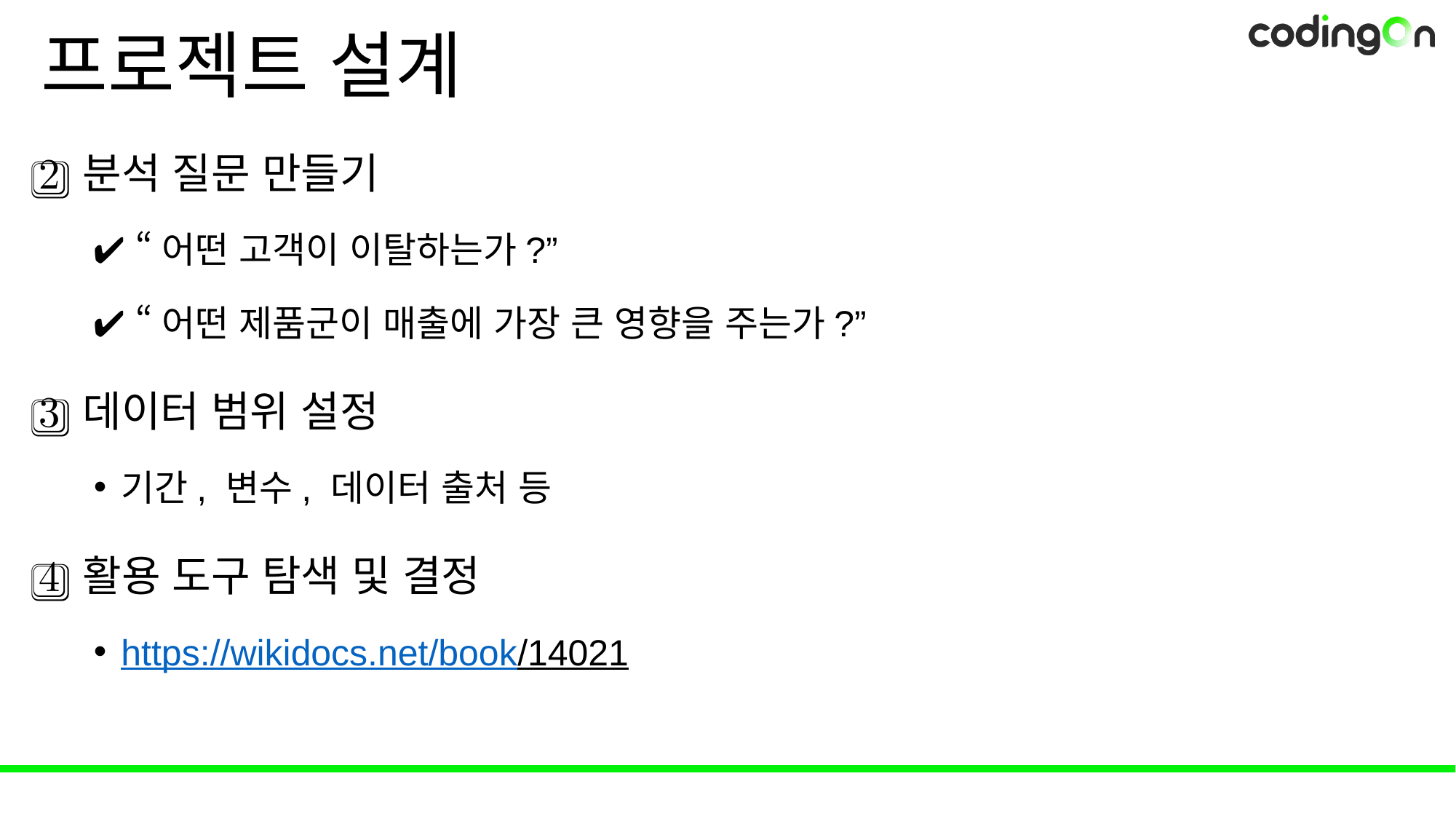

# 프로젝트 설계
2️⃣ 분석 질문 만들기
✔️ “어떤 고객이 이탈하는가?”
✔️ “어떤 제품군이 매출에 가장 큰 영향을 주는가?”
3️⃣ 데이터 범위 설정
기간, 변수, 데이터 출처 등
4️⃣ 활용 도구 탐색 및 결정
https://wikidocs.net/book/14021